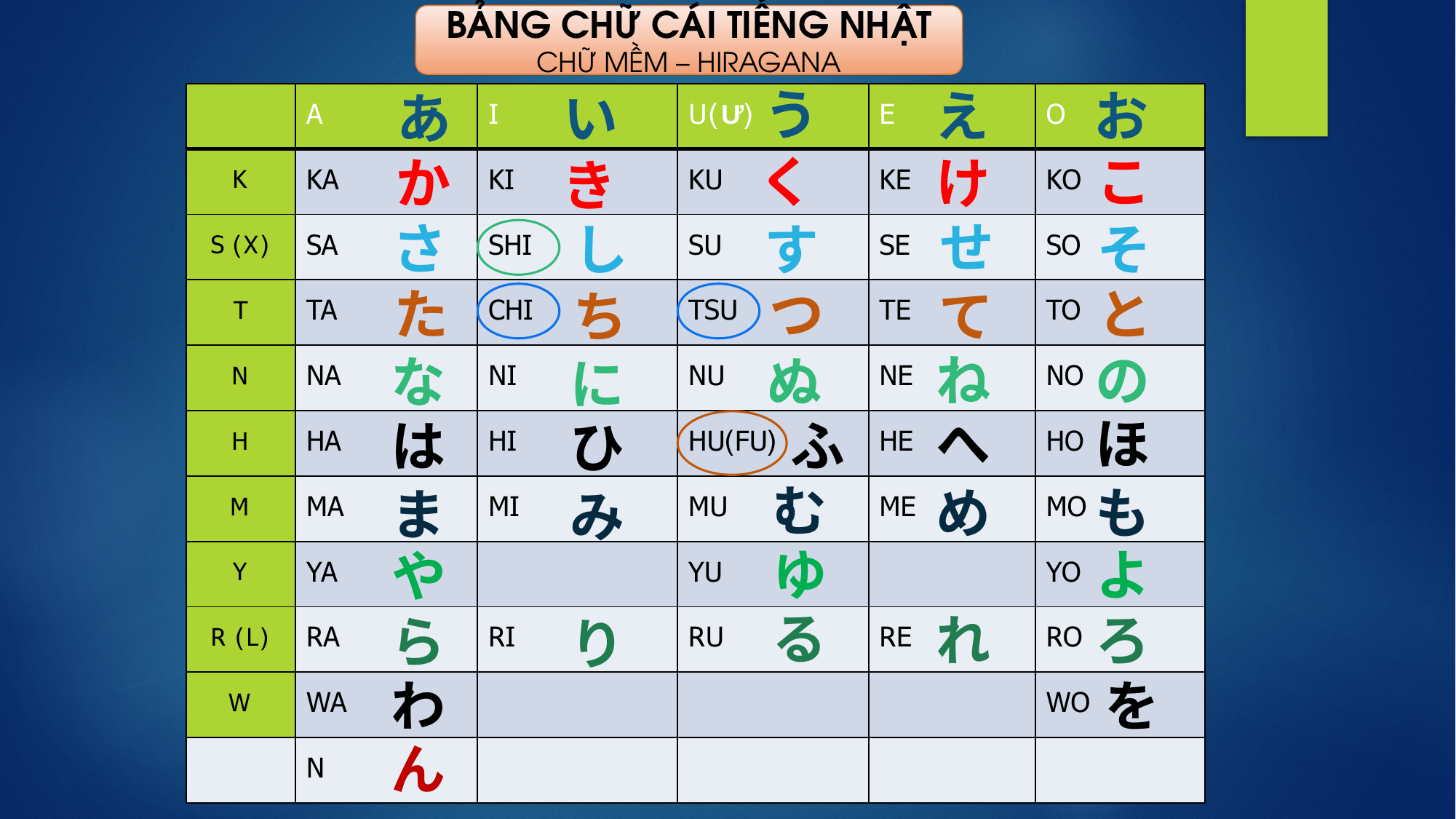

BẢNG CHỮ CÁI TIẾNG NHẬT
CHỮ MỀM – HIRAGANA
う
え
お
あ
い
|  | A | I | U(Ư) | E | O |
| --- | --- | --- | --- | --- | --- |
| K | KA | KI | KU | KE | KO |
| S (X) | SA | SHI | SU | SE | SO |
| T | TA | CHI | TSU | TE | TO |
| N | NA | NI | NU | NE | NO |
| H | HA | HI | HU(FU) | HE | HO |
| M | MA | MI | MU | ME | MO |
| Y | YA |  | YU |  | YO |
| R (L) | RA | RI | RU | RE | RO |
| W | WA |  |  |  | WO |
|  | N |  |  |  |  |
く
こ
か
け
き
せ
さ
し
す
そ

た
つ
と
ち
て

ね
の
な
ぬ
に
へ
ほ
は
ふ
ひ

む
め
も
ま
み
ゆ
よ
や
る
れ
ろ
ら
り
わ
を
ん